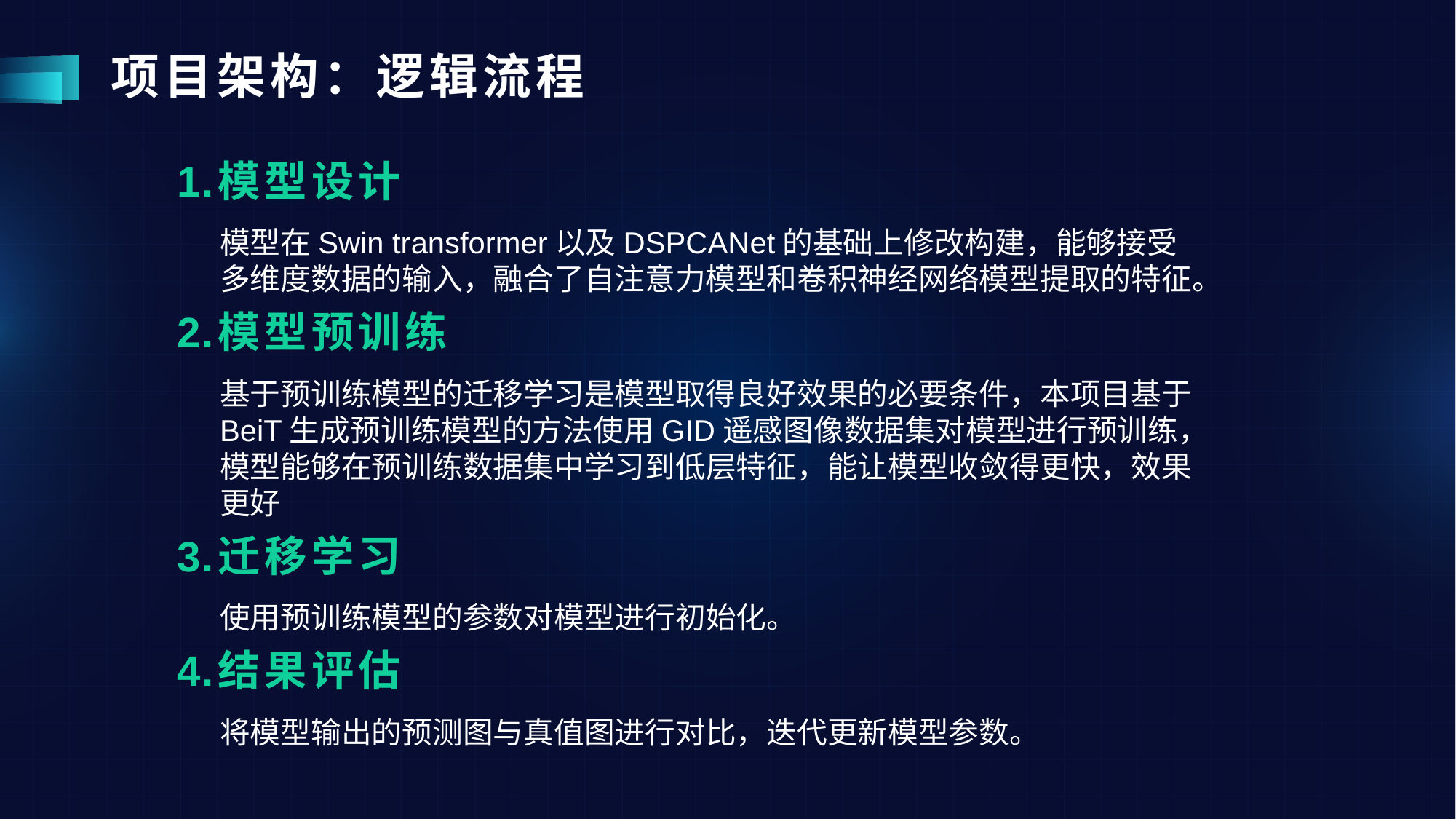

# 项目架构：逻辑流程
模型设计
模型在Swin transformer以及DSPCANet的基础上修改构建，能够接受多维度数据的输入，融合了自注意力模型和卷积神经网络模型提取的特征。
模型预训练
基于预训练模型的迁移学习是模型取得良好效果的必要条件，本项目基于BeiT生成预训练模型的方法使用GID遥感图像数据集对模型进行预训练，模型能够在预训练数据集中学习到低层特征，能让模型收敛得更快，效果更好
迁移学习
使用预训练模型的参数对模型进行初始化。
结果评估
将模型输出的预测图与真值图进行对比，迭代更新模型参数。